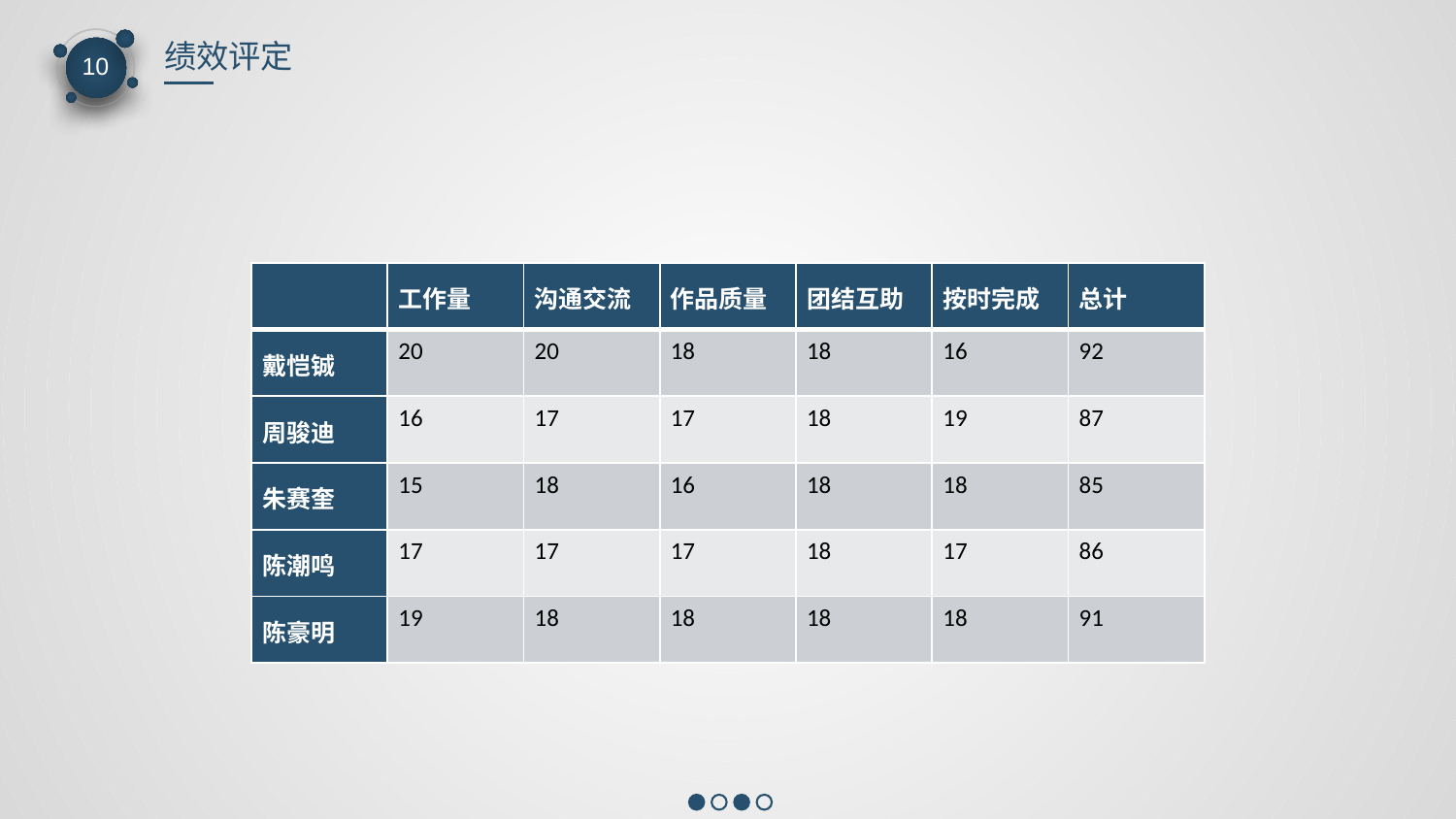

绩效评定
10
|  | 工作量 | 沟通交流 | 作品质量 | 团结互助 | 按时完成 | 总计 |
| --- | --- | --- | --- | --- | --- | --- |
| 戴恺铖 | 20 | 20 | 18 | 18 | 16 | 92 |
| 周骏迪 | 16 | 17 | 17 | 18 | 19 | 87 |
| 朱赛奎 | 15 | 18 | 16 | 18 | 18 | 85 |
| 陈潮鸣 | 17 | 17 | 17 | 18 | 17 | 86 |
| 陈豪明 | 19 | 18 | 18 | 18 | 18 | 91 |